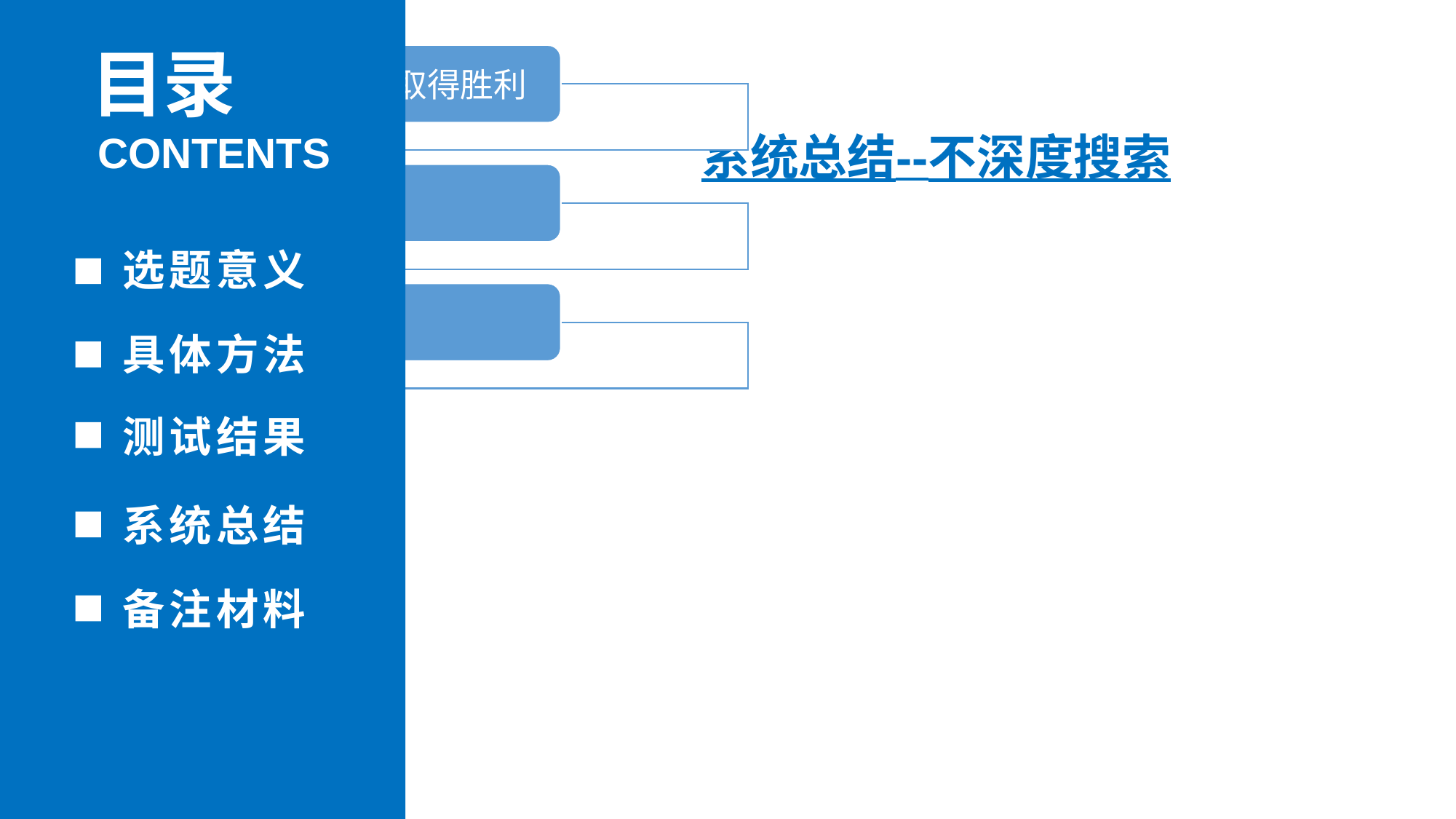

目录
CONTENTS
系统总结--不深度搜索
选题意义

一般业余玩家已经很难取得胜利

系统落子迅速、高效

落子规则较为僵硬
具体方法

测试结果

系统总结

备注材料